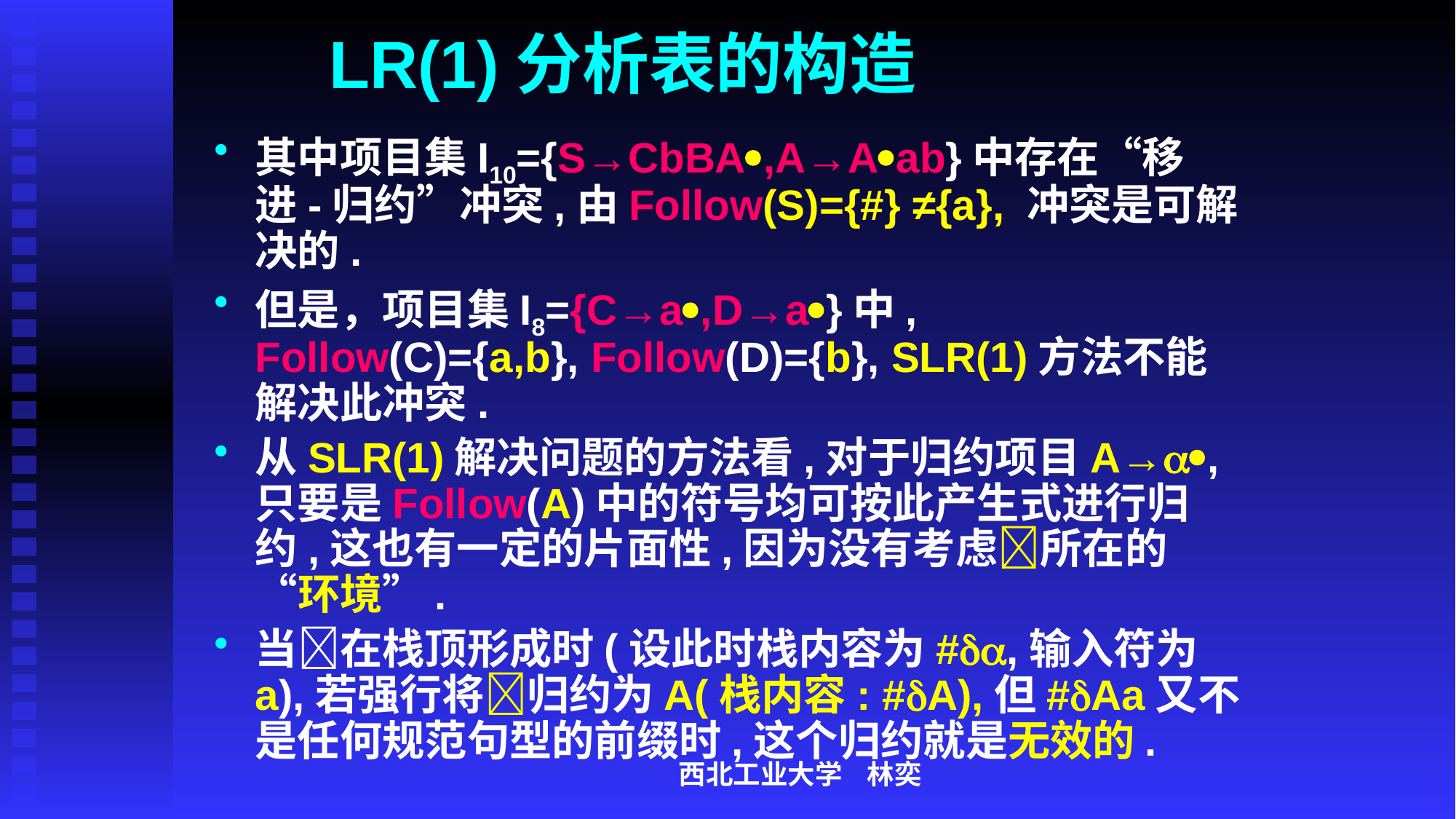

# LR(1)分析表的构造
其中项目集I10={S→CbBA•,A→A•ab}中存在“移进-归约”冲突,由Follow(S)={#} ≠{a}, 冲突是可解决的.
但是，项目集I8={C→a•,D→a•}中, Follow(C)={a,b}, Follow(D)={b}, SLR(1)方法不能解决此冲突.
从SLR(1)解决问题的方法看,对于归约项目A→α•,只要是Follow(A)中的符号均可按此产生式进行归约,这也有一定的片面性,因为没有考虑α所在的“环境”.
当α在栈顶形成时(设此时栈内容为#δα,输入符为a),若强行将α归约为A(栈内容: #δA),但#δAa又不是任何规范句型的前缀时,这个归约就是无效的.

西北工业大学    林奕
91